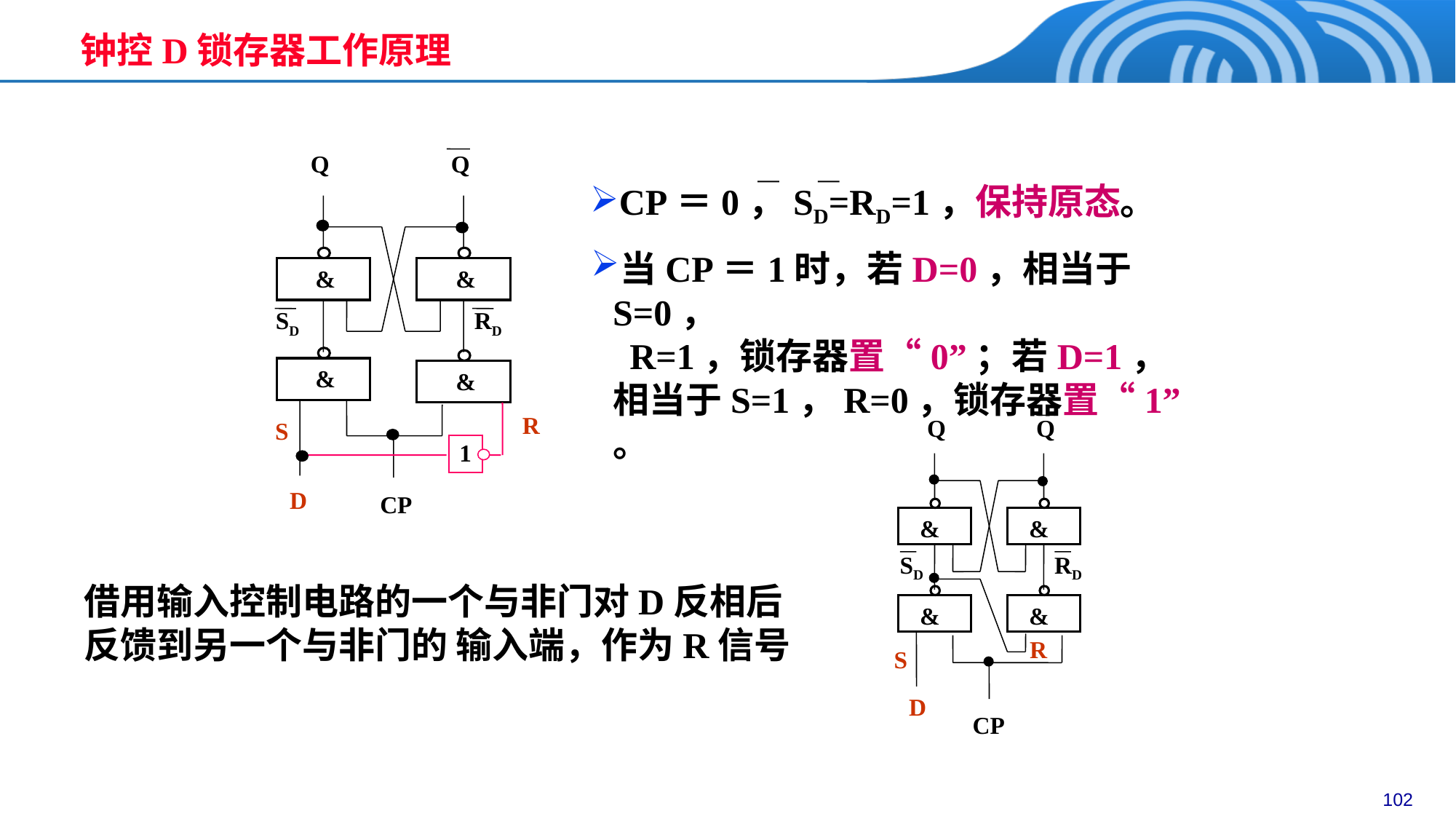

钟控D锁存器工作原理
Q
Q

&

&
SD

RD

&

&

R
S

1

D
CP
CP＝0，SD=RD=1，保持原态。

当CP＝1时，若D=0，相当于S=0，
 R=1，锁存器置“0”；若D=1，相当于S=1，R=0，锁存器置“1” 。
Q
Q

&

&
SD

RD

&

&

D
CP
R
S
借用输入控制电路的一个与非门对D反相后反馈到另一个与非门的 输入端，作为R信号